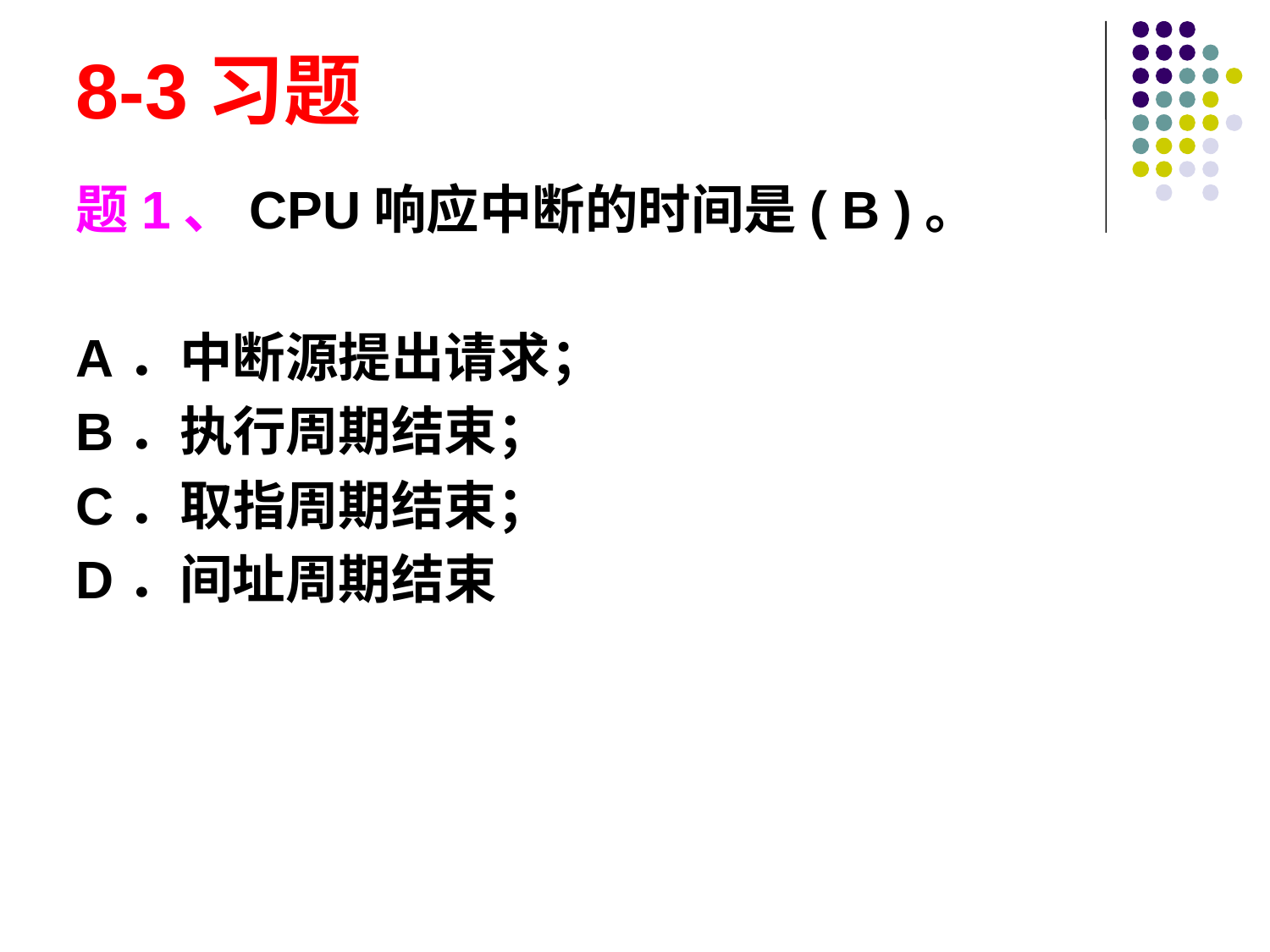

# 8-3习题
题1、CPU响应中断的时间是( B )。

A．中断源提出请求；
B．执行周期结束；
C．取指周期结束；
D．间址周期结束